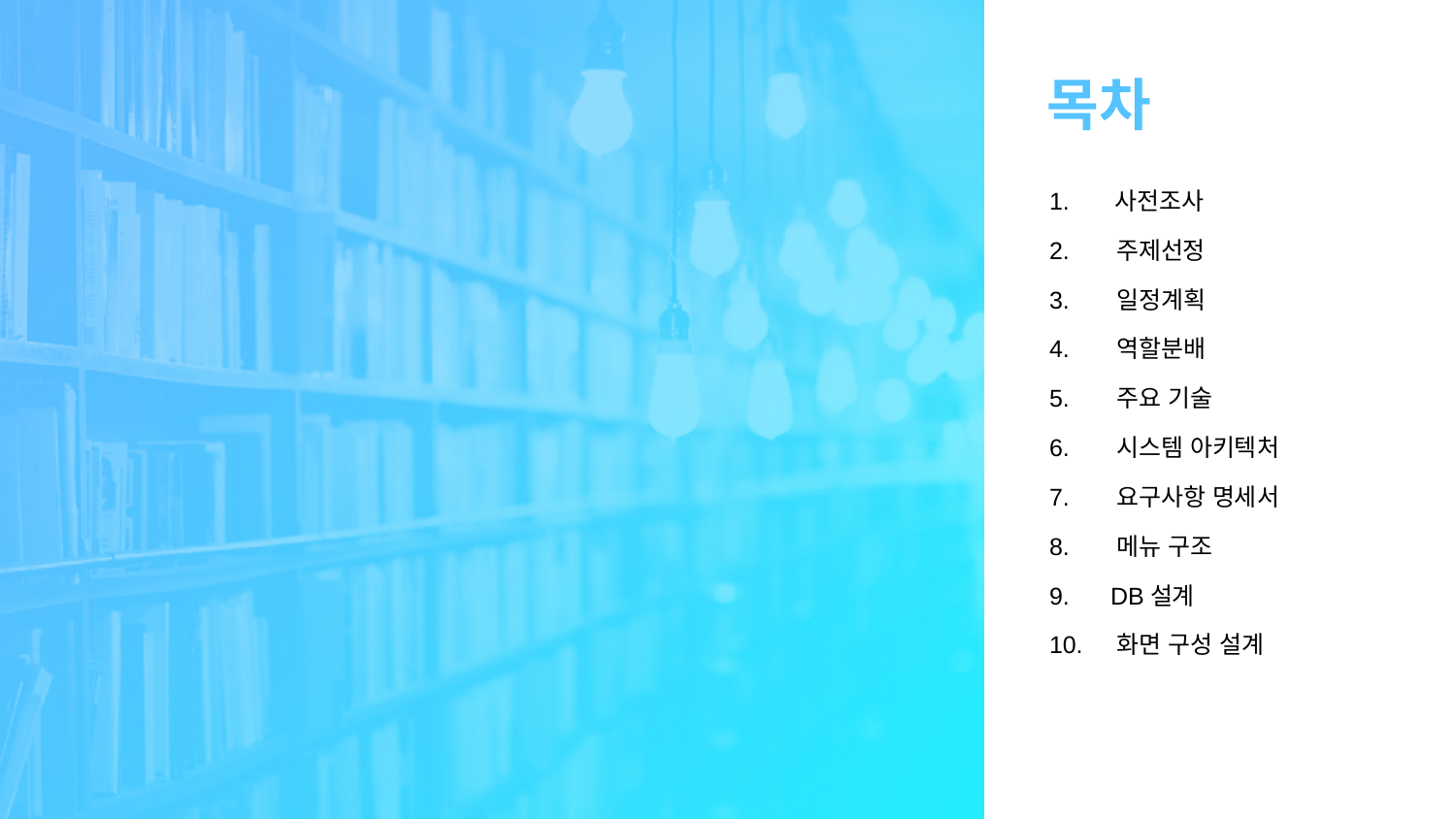

# 목차
 사전조사
 주제선정
 일정계획
 역할분배
 주요 기술
 시스템 아키텍처
 요구사항 명세서
 메뉴 구조
 DB설계
 화면 구성 설계